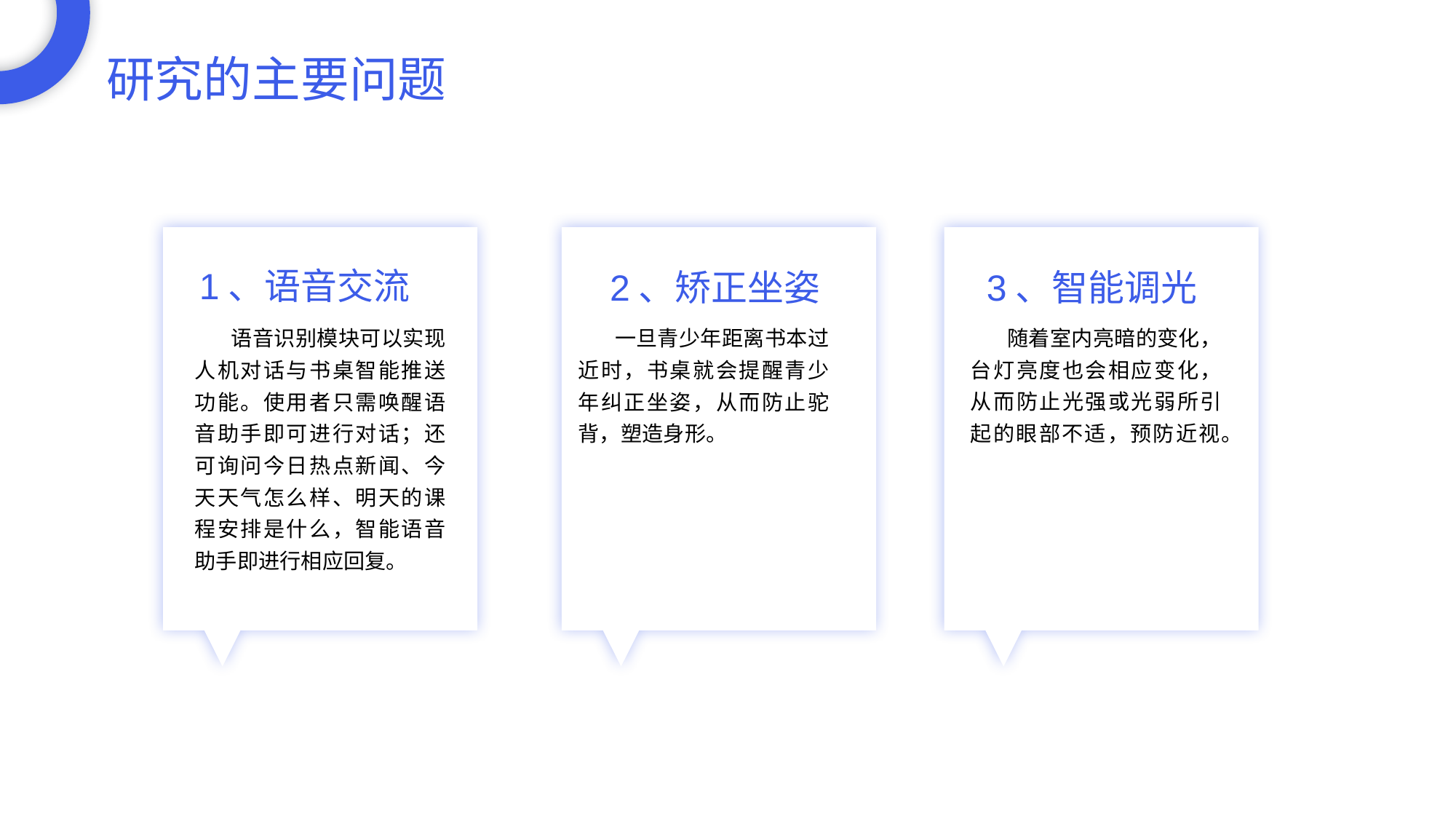

研究的主要问题
1、语音交流

语音识别模块可以实现人机对话与书桌智能推送功能。使用者只需唤醒语音助手即可进行对话；还可询问今日热点新闻、今天天气怎么样、明天的课程安排是什么，智能语音助手即进行相应回复。
3、智能调光

随着室内亮暗的变化，台灯亮度也会相应变化，从而防止光强或光弱所引起的眼部不适，预防近视。

2、矫正坐姿
一旦青少年距离书本过近时，书桌就会提醒青少年纠正坐姿，从而防止驼背，塑造身形。